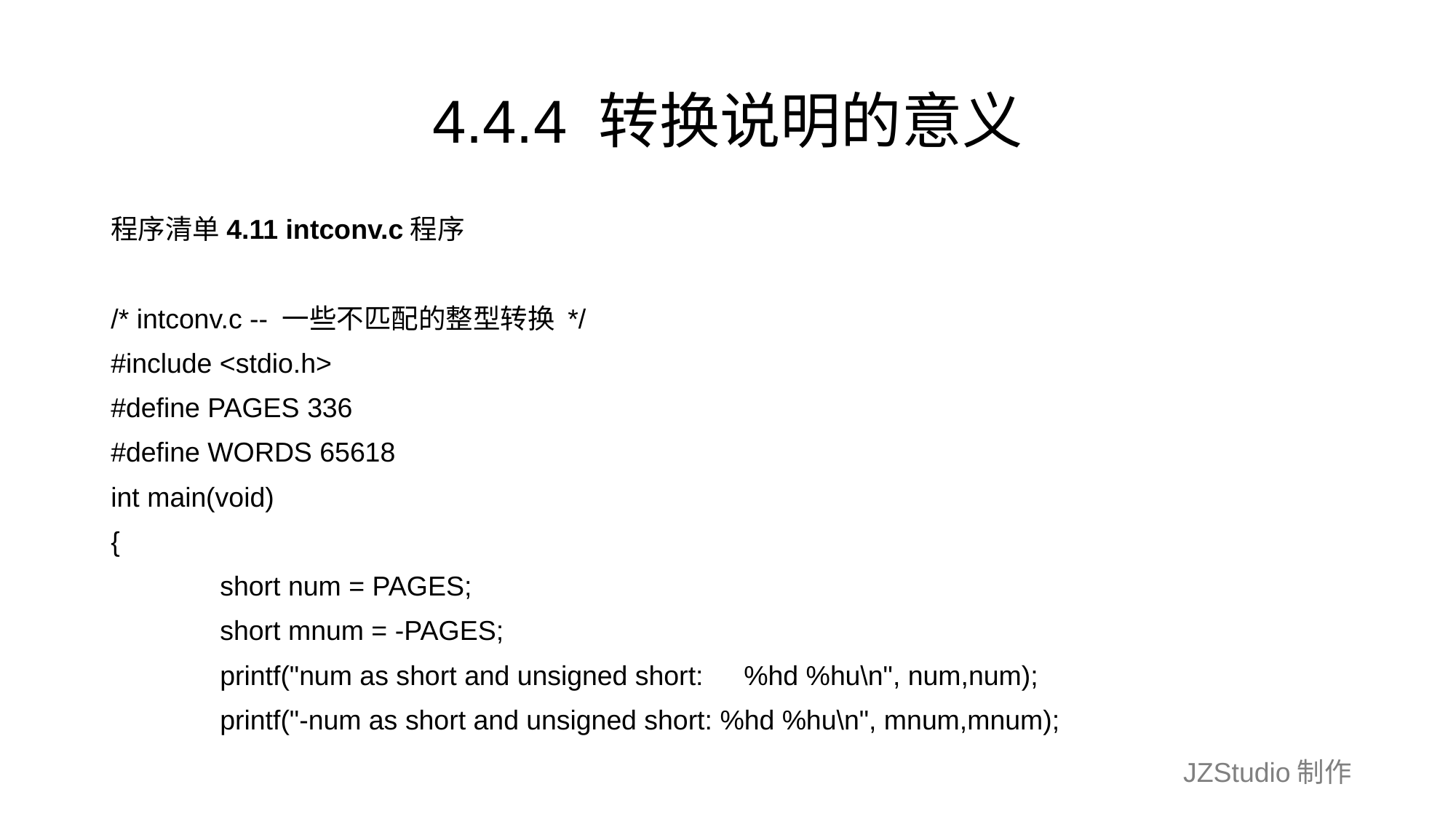

# 4.4.4 转换说明的意义
程序清单4.11 intconv.c程序

/* intconv.c -- 一些不匹配的整型转换 */
#include <stdio.h>
#define PAGES 336
#define WORDS 65618
int main(void)
{
	short num = PAGES;
	short mnum = -PAGES;
	printf("num as short and unsigned short:　%hd %hu\n", num,num);
	printf("-num as short and unsigned short: %hd %hu\n", mnum,mnum);